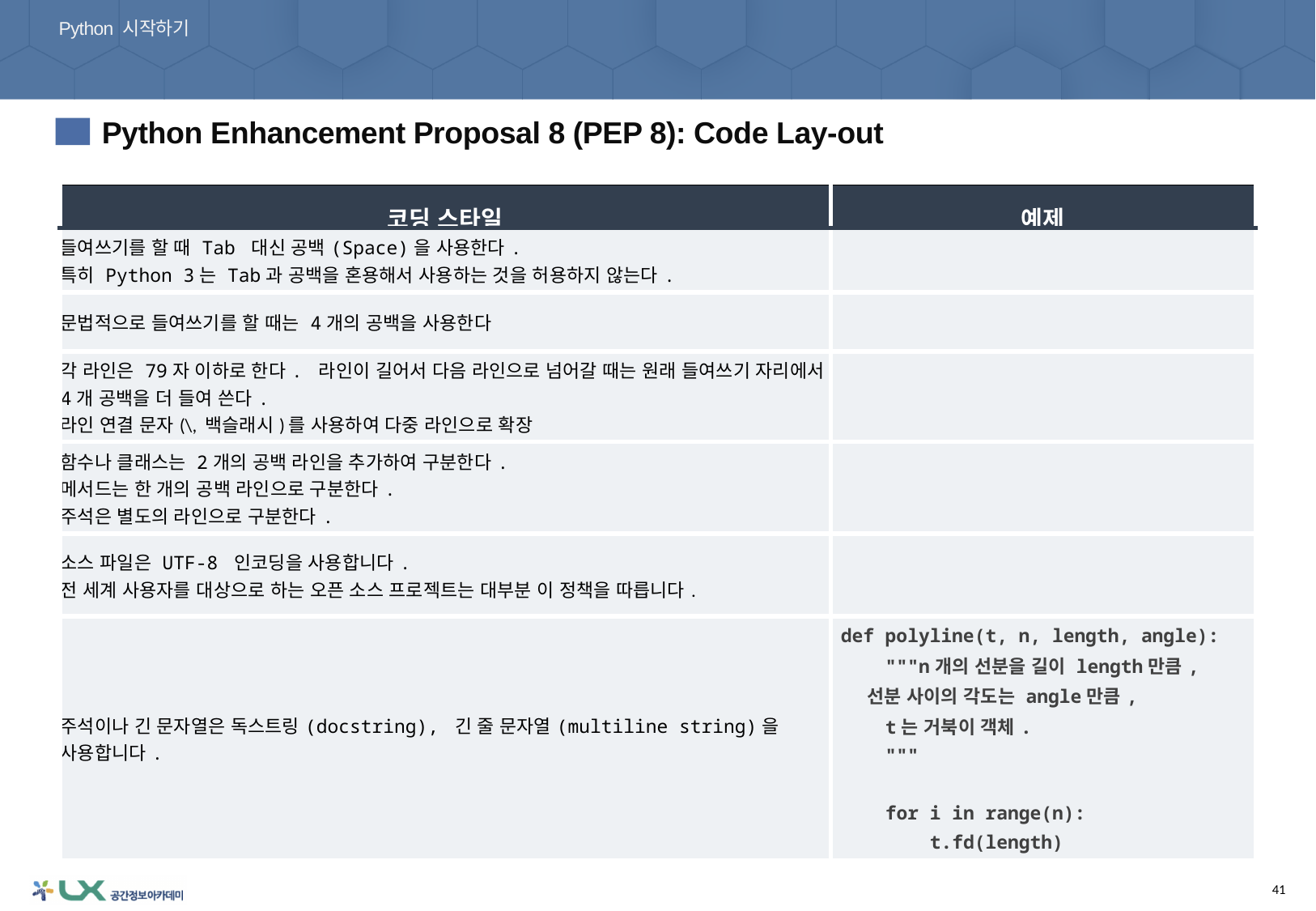

Python 시작하기
02. 코딩 스타일 가이드라인
Python Enhancement Proposal 8 (PEP 8): Code Lay-out
1
| 코딩 스타일 | 예제 |
| --- | --- |
| 들여쓰기를 할 때 Tab 대신 공백(Space)을 사용한다. 특히 Python 3는 Tab과 공백을 혼용해서 사용하는 것을 허용하지 않는다. |  |
| 문법적으로 들여쓰기를 할 때는 4개의 공백을 사용한다 |  |
| 각 라인은 79자 이하로 한다. 라인이 길어서 다음 라인으로 넘어갈 때는 원래 들여쓰기 자리에서 4개 공백을 더 들여 쓴다. 라인 연결 문자(\, 백슬래시)를 사용하여 다중 라인으로 확장 |  |
| 함수나 클래스는 2개의 공백 라인을 추가하여 구분한다. 메서드는 한 개의 공백 라인으로 구분한다. 주석은 별도의 라인으로 구분한다. |  |
| 소스 파일은 UTF-8 인코딩을 사용합니다. 전 세계 사용자를 대상으로 하는 오픈 소스 프로젝트는 대부분 이 정책을 따릅니다. |  |
| 주석이나 긴 문자열은 독스트링(docstring), 긴 줄 문자열(multiline string)을 사용합니다. | def polyline(t, n, length, angle): """n개의 선분을 길이 length만큼, 선분 사이의 각도는 angle만큼, t는 거북이 객체. """ for i in range(n): t.fd(length) |
41